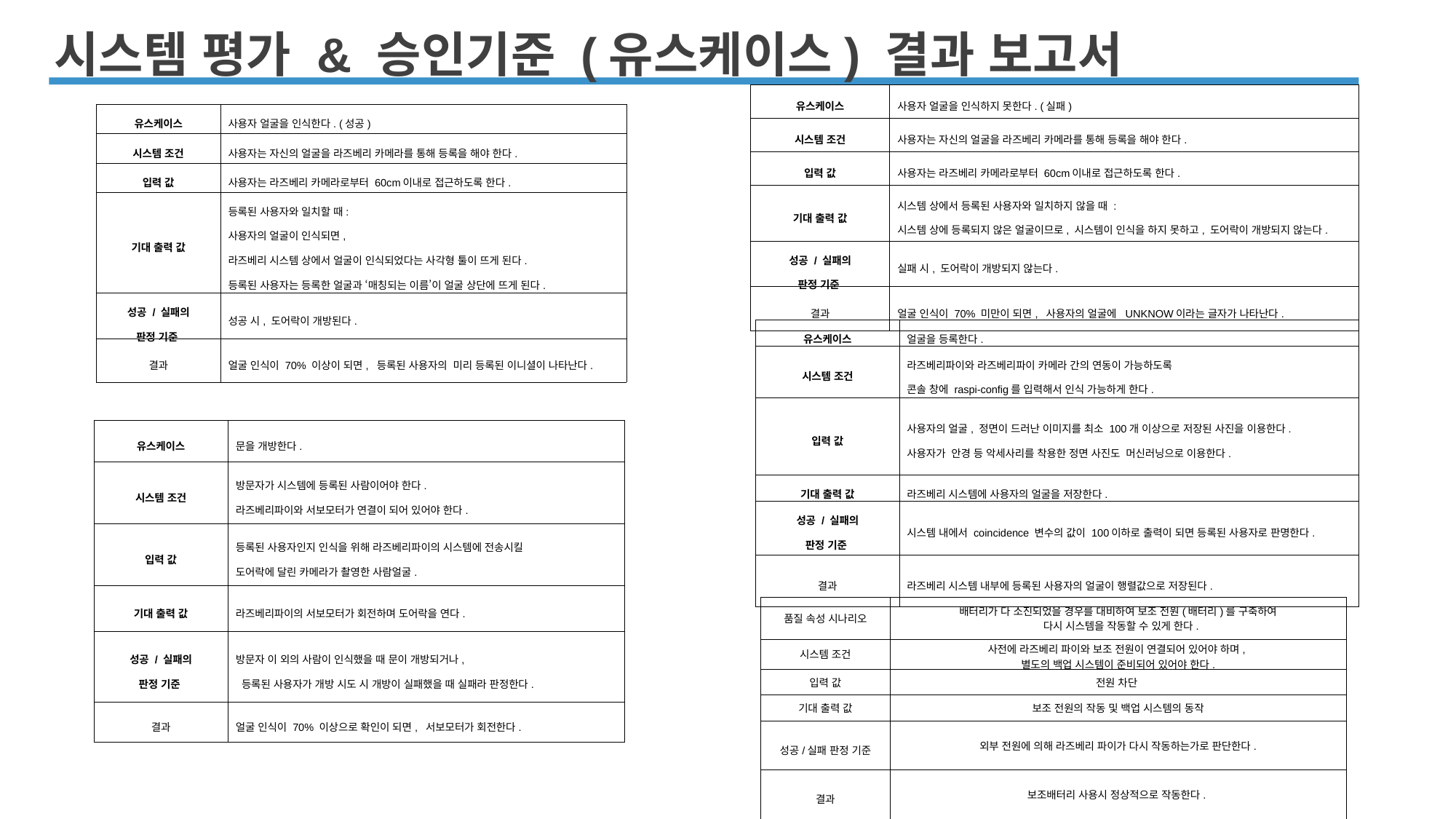

시스템 평가 & 승인기준 (유스케이스) 결과 보고서

| 유스케이스 | 사용자 얼굴을 인식하지 못한다. (실패) |
| --- | --- |
| 시스템 조건 | 사용자는 자신의 얼굴을 라즈베리 카메라를 통해 등록을 해야 한다. |
| 입력 값 | 사용자는 라즈베리 카메라로부터 60cm이내로 접근하도록 한다. |
| 기대 출력 값 | 시스템 상에서 등록된 사용자와 일치하지 않을 때 : 시스템 상에 등록되지 않은 얼굴이므로, 시스템이 인식을 하지 못하고, 도어락이 개방되지 않는다. |
| 성공 / 실패의 판정 기준 | 실패 시, 도어락이 개방되지 않는다. |
| 결과 | 얼굴 인식이 70% 미만이 되면, 사용자의 얼굴에 UNKNOW이라는 글자가 나타난다. |
| 유스케이스 | 사용자 얼굴을 인식한다. (성공) |
| --- | --- |
| 시스템 조건 | 사용자는 자신의 얼굴을 라즈베리 카메라를 통해 등록을 해야 한다. |
| 입력 값 | 사용자는 라즈베리 카메라로부터 60cm이내로 접근하도록 한다. |
| 기대 출력 값 | 등록된 사용자와 일치할 때: 사용자의 얼굴이 인식되면, 라즈베리 시스템 상에서 얼굴이 인식되었다는 사각형 툴이 뜨게 된다. 등록된 사용자는 등록한 얼굴과 ‘매칭되는 이름’이 얼굴 상단에 뜨게 된다. |
| 성공 / 실패의 판정 기준 | 성공 시, 도어락이 개방된다. |
| 결과 | 얼굴 인식이 70% 이상이 되면, 등록된 사용자의 미리 등록된 이니셜이 나타난다. |
| 유스케이스 | 얼굴을 등록한다. |
| --- | --- |
| 시스템 조건 | 라즈베리파이와 라즈베리파이 카메라 간의 연동이 가능하도록 콘솔 창에 raspi-config를 입력해서 인식 가능하게 한다. |
| 입력 값 | 사용자의 얼굴, 정면이 드러난 이미지를 최소 100개 이상으로 저장된 사진을 이용한다. 사용자가 안경 등 악세사리를 착용한 정면 사진도 머신러닝으로 이용한다. |
| 기대 출력 값 | 라즈베리 시스템에 사용자의 얼굴을 저장한다. |
| 성공 / 실패의 판정 기준 | 시스템 내에서 coincidence 변수의 값이 100이하로 출력이 되면 등록된 사용자로 판명한다. |
| 결과 | 라즈베리 시스템 내부에 등록된 사용자의 얼굴이 행렬값으로 저장된다. |
| 유스케이스 | 문을 개방한다. |
| --- | --- |
| 시스템 조건 | 방문자가 시스템에 등록된 사람이어야 한다. 라즈베리파이와 서보모터가 연결이 되어 있어야 한다. |
| 입력 값 | 등록된 사용자인지 인식을 위해 라즈베리파이의 시스템에 전송시킬 도어락에 달린 카메라가 촬영한 사람얼굴. |
| 기대 출력 값 | 라즈베리파이의 서보모터가 회전하며 도어락을 연다. |
| 성공 / 실패의 판정 기준 | 방문자 이 외의 사람이 인식했을 때 문이 개방되거나, 등록된 사용자가 개방 시도 시 개방이 실패했을 때 실패라 판정한다. |
| 결과 | 얼굴 인식이 70% 이상으로 확인이 되면, 서보모터가 회전한다. |
| 품질 속성 시나리오 | 배터리가 다 소진되었을 경우를 대비하여 보조 전원(배터리)를 구축하여 다시 시스템을 작동할 수 있게 한다. |
| --- | --- |
| 시스템 조건 | 사전에 라즈베리 파이와 보조 전원이 연결되어 있어야 하며, 별도의 백업 시스템이 준비되어 있어야 한다. |
| 입력 값 | 전원 차단 |
| 기대 출력 값 | 보조 전원의 작동 및 백업 시스템의 동작 |
| 성공/실패 판정 기준 | 외부 전원에 의해 라즈베리 파이가 다시 작동하는가로 판단한다. |
| 결과 | 보조배터리 사용시 정상적으로 작동한다. |